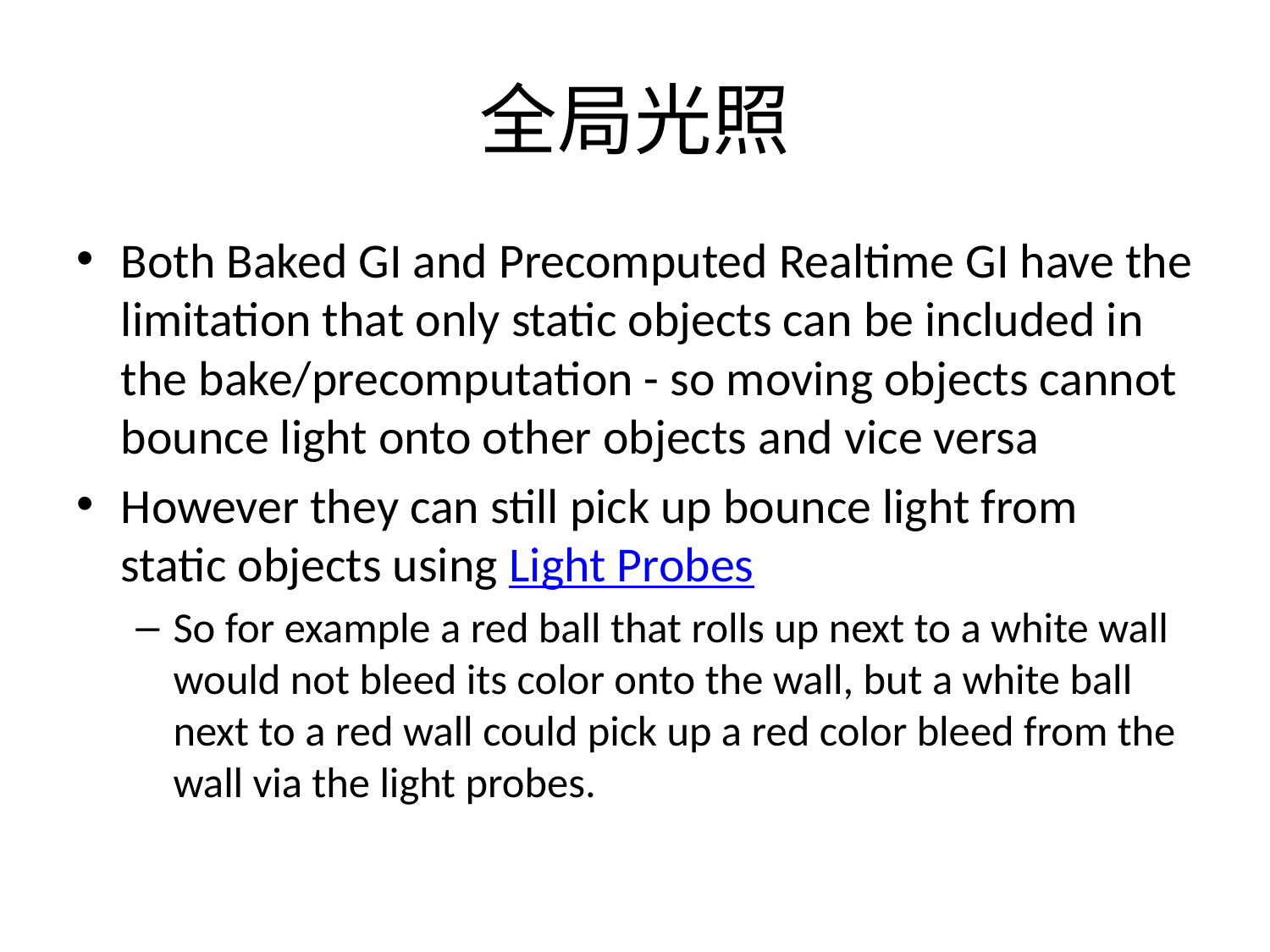

# 全局光照
Both Baked GI and Precomputed Realtime GI have the limitation that only static objects can be included in the bake/precomputation - so moving objects cannot bounce light onto other objects and vice versa
However they can still pick up bounce light from static objects using Light Probes
So for example a red ball that rolls up next to a white wall would not bleed its color onto the wall, but a white ball next to a red wall could pick up a red color bleed from the wall via the light probes.